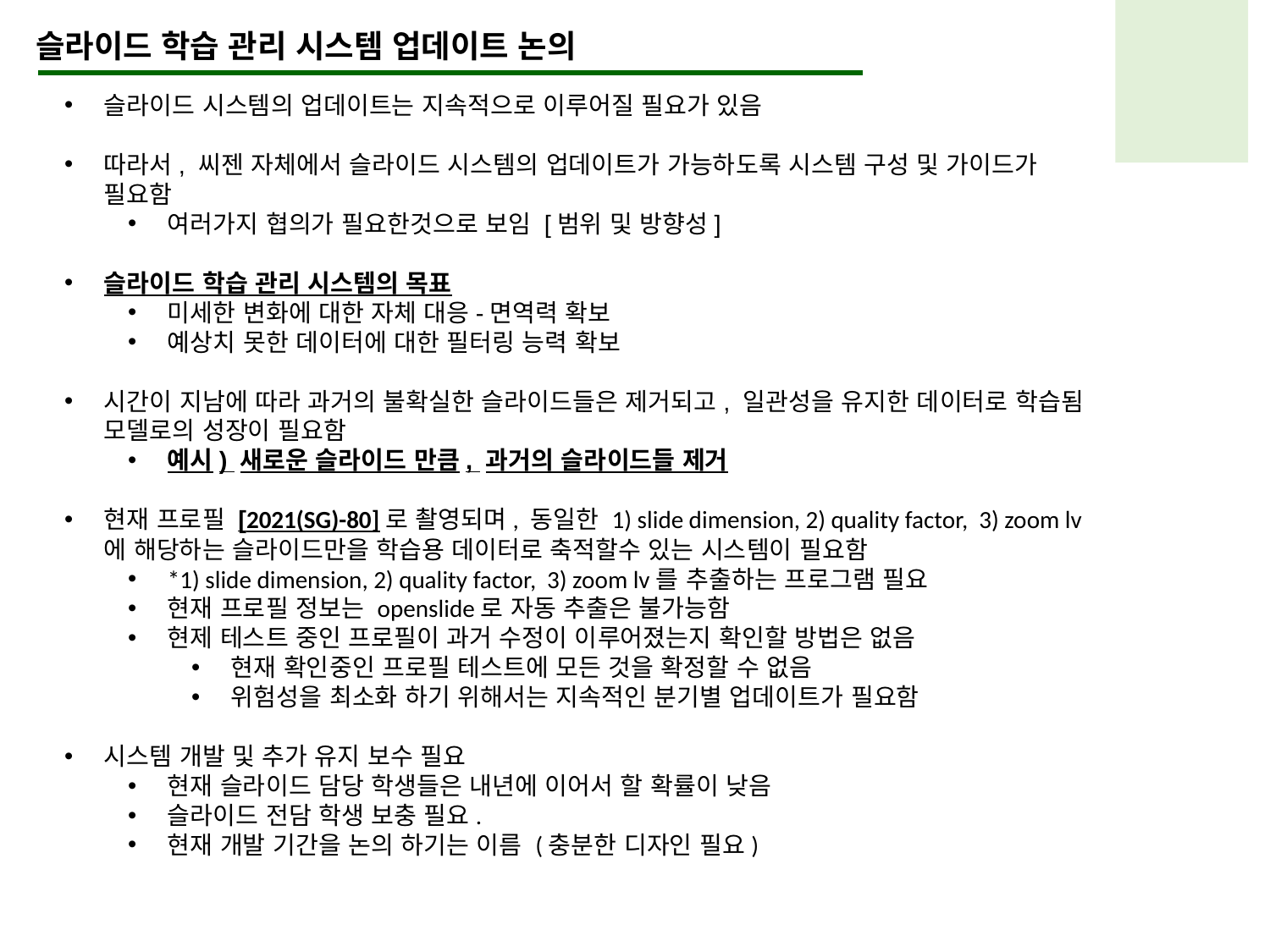

슬라이드 학습 관리 시스템 업데이트 논의
슬라이드 시스템의 업데이트는 지속적으로 이루어질 필요가 있음

따라서, 씨젠 자체에서 슬라이드 시스템의 업데이트가 가능하도록 시스템 구성 및 가이드가 필요함
여러가지 협의가 필요한것으로 보임 [범위 및 방향성]

슬라이드 학습 관리 시스템의 목표
미세한 변화에 대한 자체 대응-면역력 확보
예상치 못한 데이터에 대한 필터링 능력 확보

시간이 지남에 따라 과거의 불확실한 슬라이드들은 제거되고, 일관성을 유지한 데이터로 학습됨 모델로의 성장이 필요함
예시) 새로운 슬라이드 만큼, 과거의 슬라이드들 제거

현재 프로필 [2021(SG)-80]로 촬영되며, 동일한 1) slide dimension, 2) quality factor,  3) zoom lv에 해당하는 슬라이드만을 학습용 데이터로 축적할수 있는 시스템이 필요함
*1) slide dimension, 2) quality factor,  3) zoom lv를 추출하는 프로그램 필요
현재 프로필 정보는 openslide로 자동 추출은 불가능함
현제 테스트 중인 프로필이 과거 수정이 이루어졌는지 확인할 방법은 없음
현재 확인중인 프로필 테스트에 모든 것을 확정할 수 없음
위험성을 최소화 하기 위해서는 지속적인 분기별 업데이트가 필요함

시스템 개발 및 추가 유지 보수 필요
현재 슬라이드 담당 학생들은 내년에 이어서 할 확률이 낮음
슬라이드 전담 학생 보충 필요.
현재 개발 기간을 논의 하기는 이름 (충분한 디자인 필요)